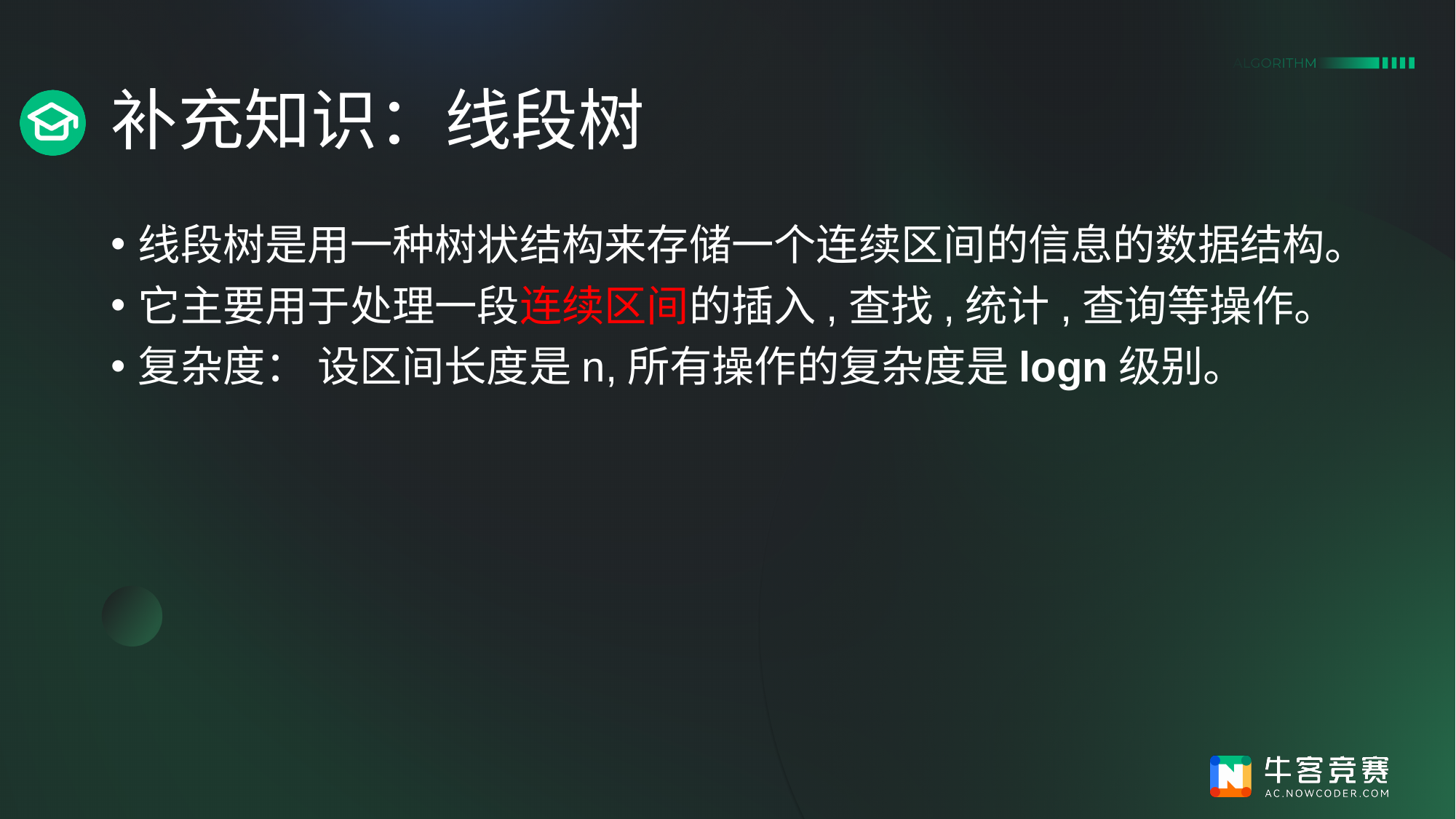

# 补充知识：线段树
线段树是用一种树状结构来存储一个连续区间的信息的数据结构。
它主要用于处理一段连续区间的插入,查找,统计,查询等操作。
复杂度： 设区间长度是n,所有操作的复杂度是logn级别。